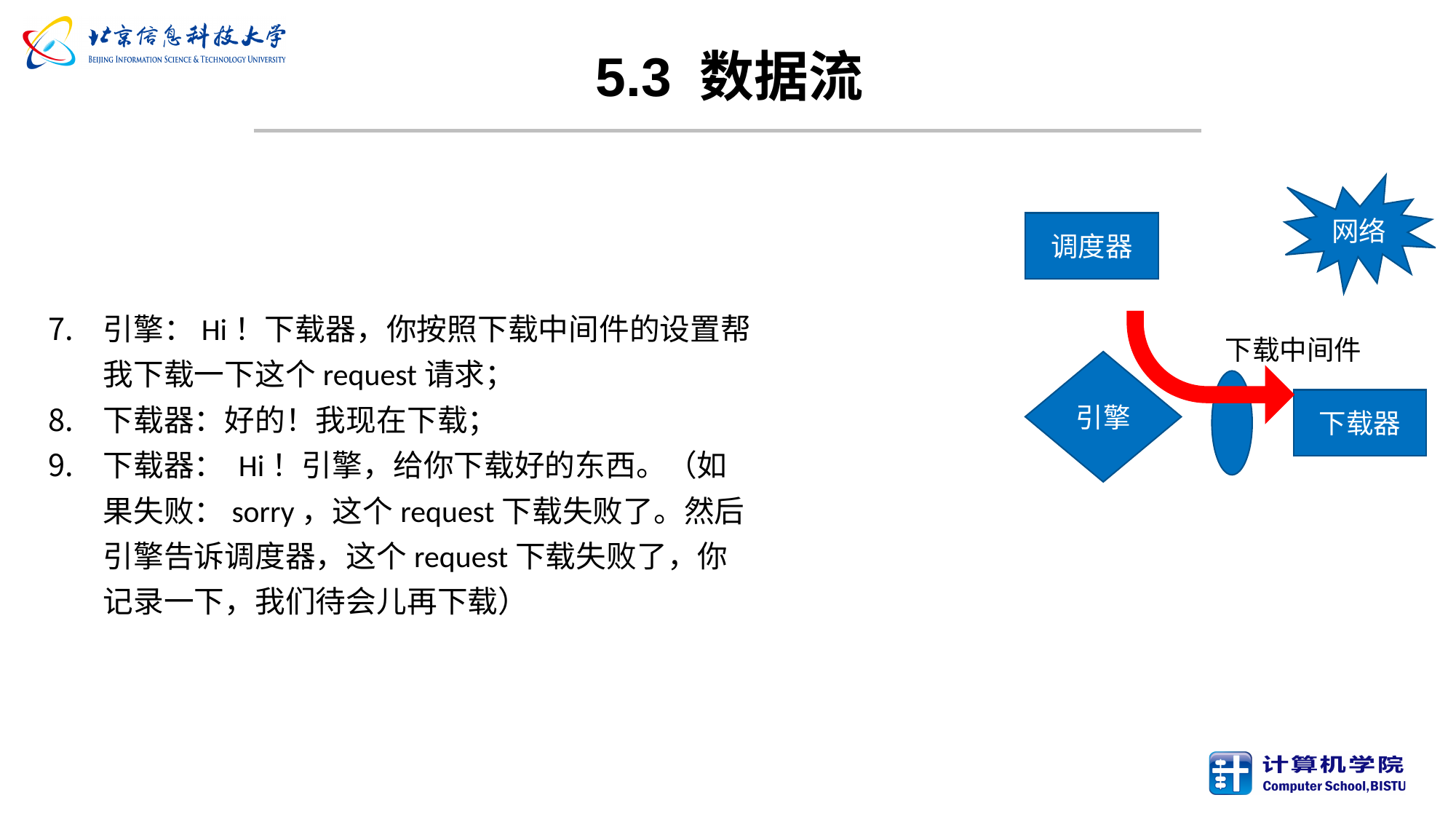

# 5.3 数据流
网络
调度器
引擎：Hi！下载器，你按照下载中间件的设置帮我下载一下这个request请求；
下载器：好的！我现在下载；
下载器： Hi！引擎，给你下载好的东西。（如果失败：sorry，这个request下载失败了。然后引擎告诉调度器，这个request下载失败了，你记录一下，我们待会儿再下载）

下载中间件
引擎
下载器